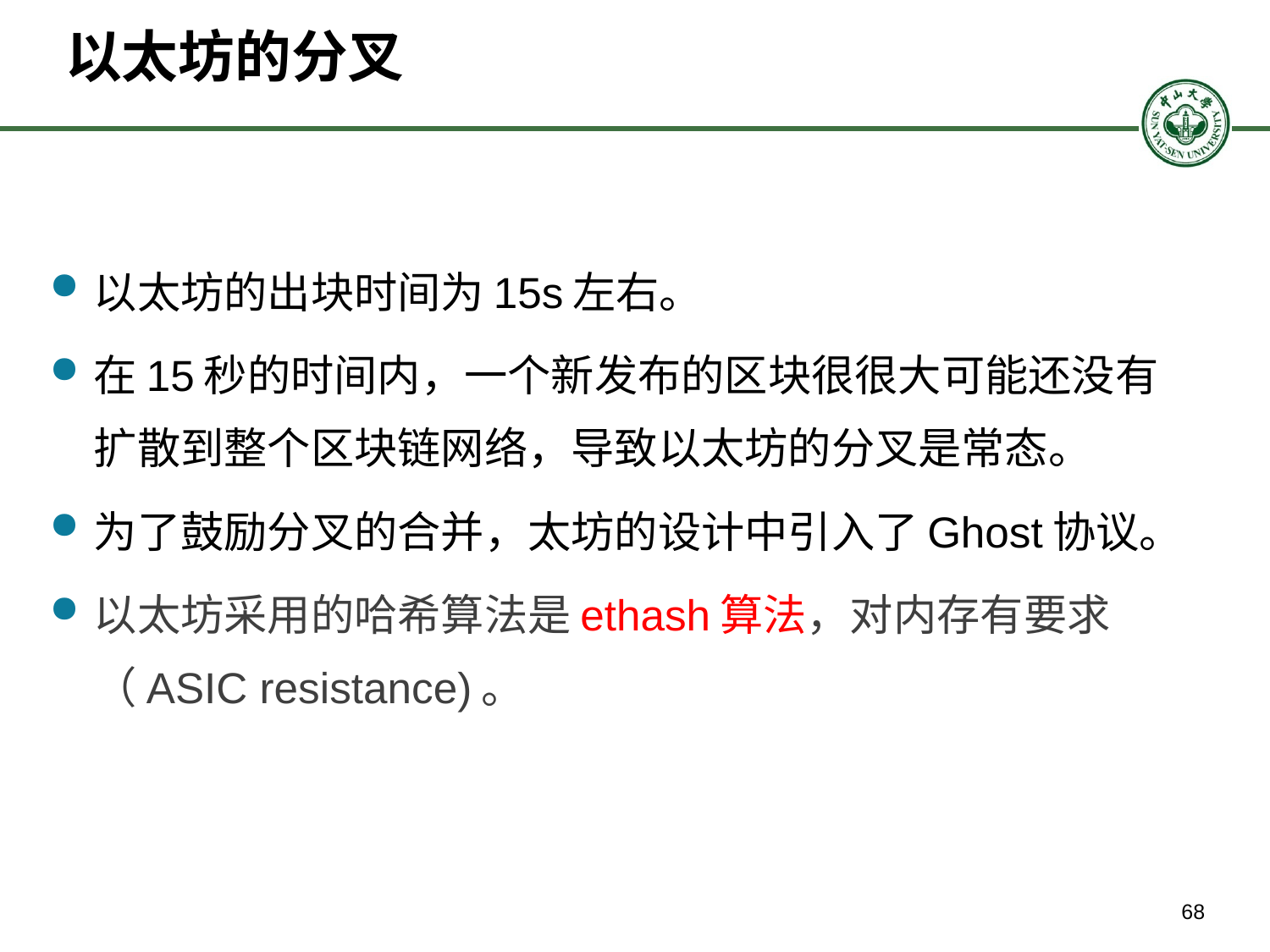

# 以太坊的分叉
以太坊的出块时间为15s左右。
在15秒的时间内，一个新发布的区块很很大可能还没有扩散到整个区块链网络，导致以太坊的分叉是常态。
为了鼓励分叉的合并，太坊的设计中引入了Ghost协议。
以太坊采用的哈希算法是ethash算法，对内存有要求（ASIC resistance)。